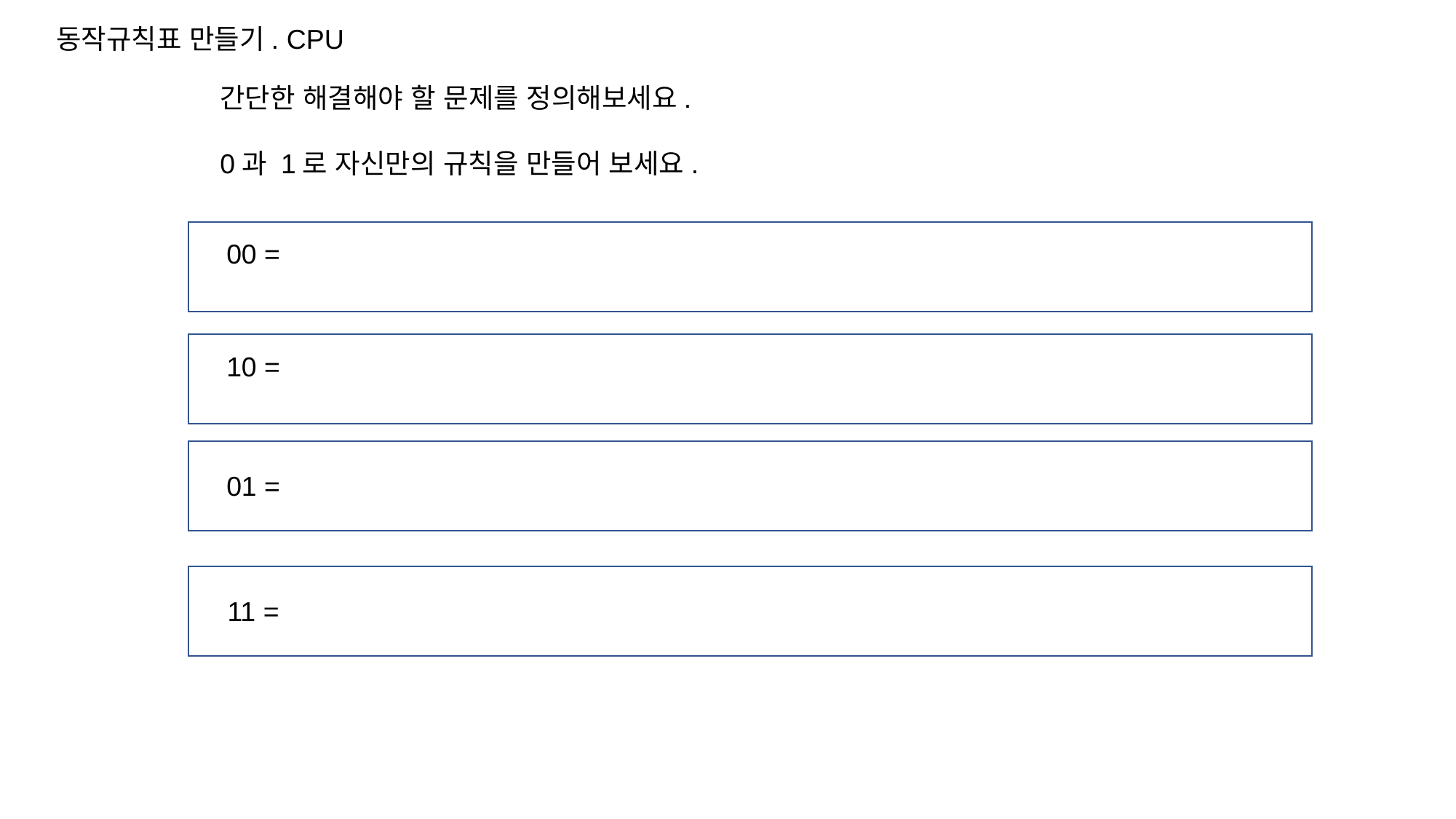

동작규칙표 만들기. CPU
간단한 해결해야 할 문제를 정의해보세요.

0과 1로 자신만의 규칙을 만들어 보세요.

00 =

10 =

01 =

11 =